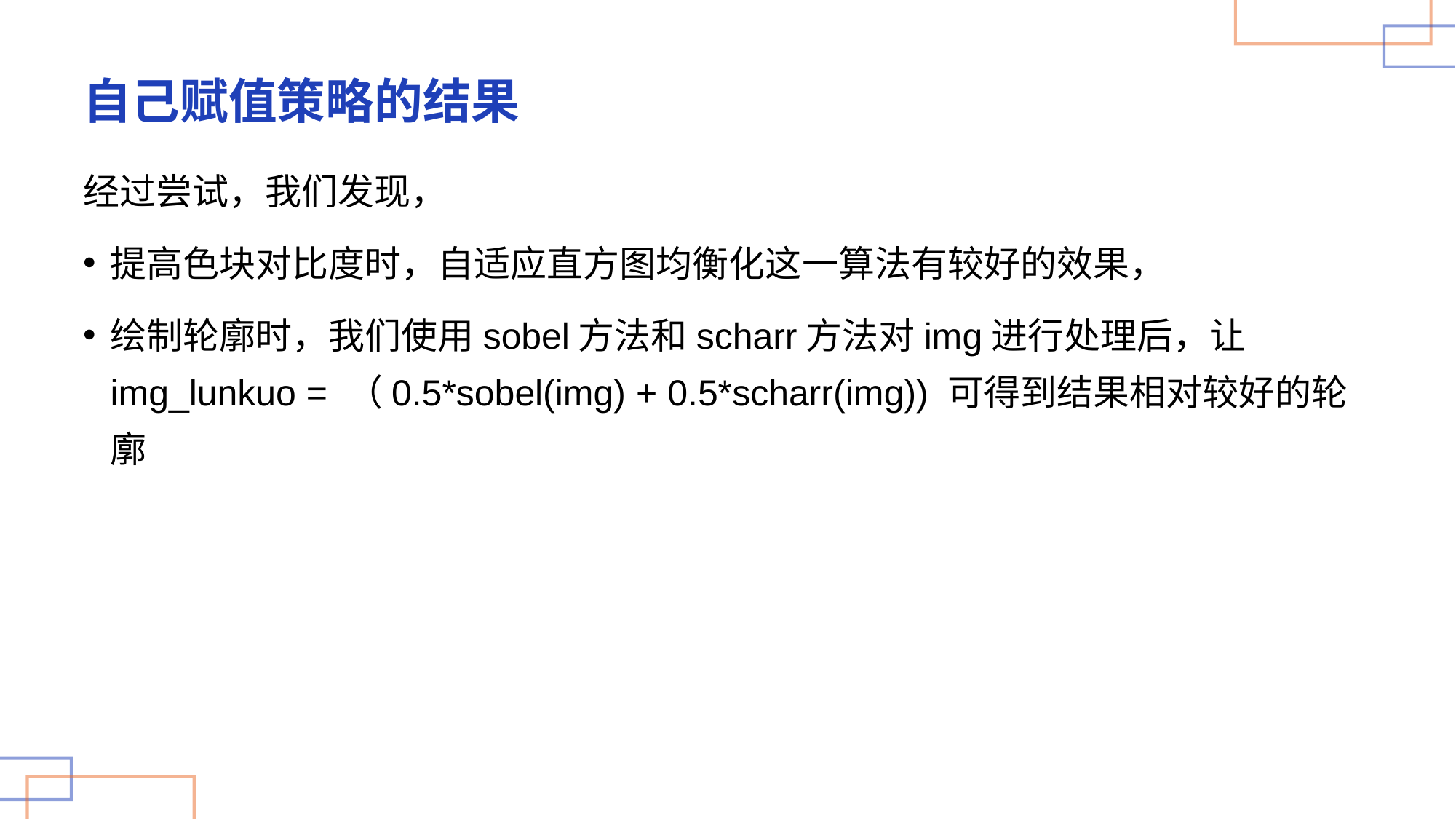

# 自己赋值策略的结果
经过尝试，我们发现，
提高色块对比度时，自适应直方图均衡化这一算法有较好的效果，
绘制轮廓时，我们使用sobel方法和scharr方法对img进行处理后，让img_lunkuo = （0.5*sobel(img) + 0.5*scharr(img)) 可得到结果相对较好的轮廓